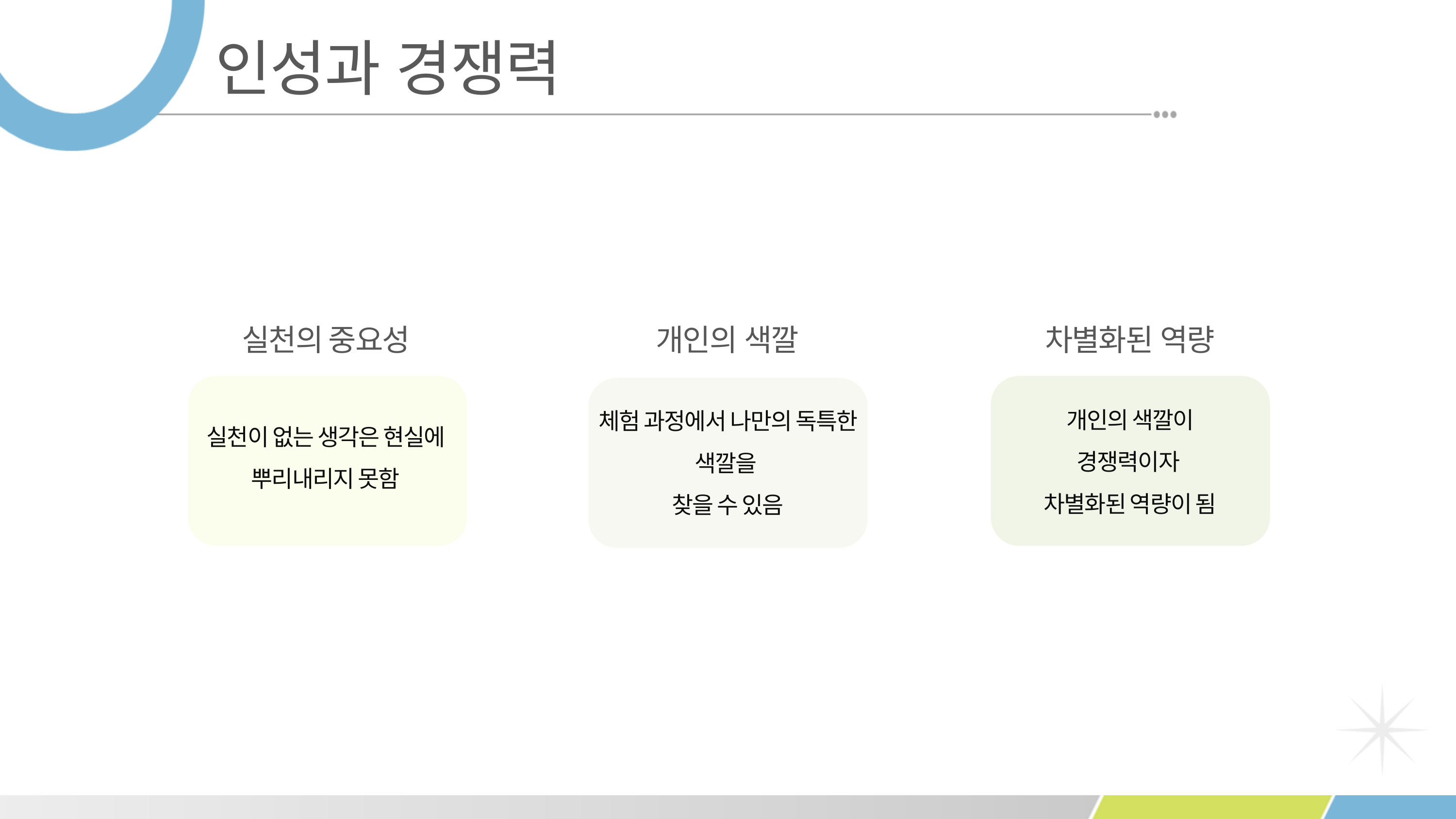

인성과 경쟁력
실천의 중요성
개인의 색깔
차별화된 역량

실천이 없는 생각은 현실에 뿌리내리지 못함
개인의 색깔이
경쟁력이자
차별화된 역량이 됨
체험 과정에서 나만의 독특한 색깔을
찾을 수 있음